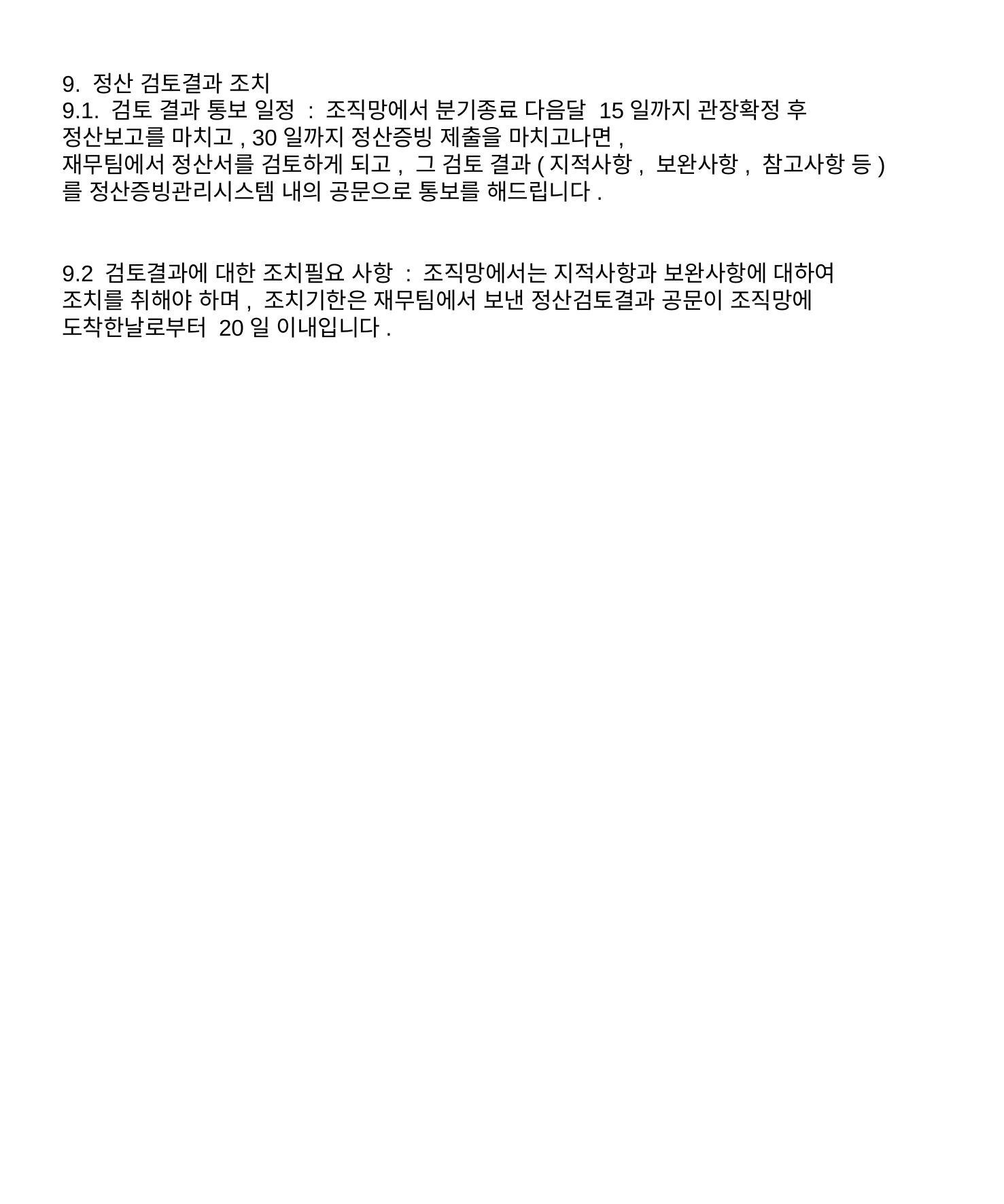

9. 정산 검토결과 조치
9.1. 검토 결과 통보 일정 : 조직망에서 분기종료 다음달 15일까지 관장확정 후 정산보고를 마치고, 30일까지 정산증빙 제출을 마치고나면,
재무팀에서 정산서를 검토하게 되고, 그 검토 결과(지적사항, 보완사항, 참고사항 등)를 정산증빙관리시스템 내의 공문으로 통보를 해드립니다.

9.2 검토결과에 대한 조치필요 사항 : 조직망에서는 지적사항과 보완사항에 대하여 조치를 취해야 하며, 조치기한은 재무팀에서 보낸 정산검토결과 공문이 조직망에 도착한날로부터 20일 이내입니다.